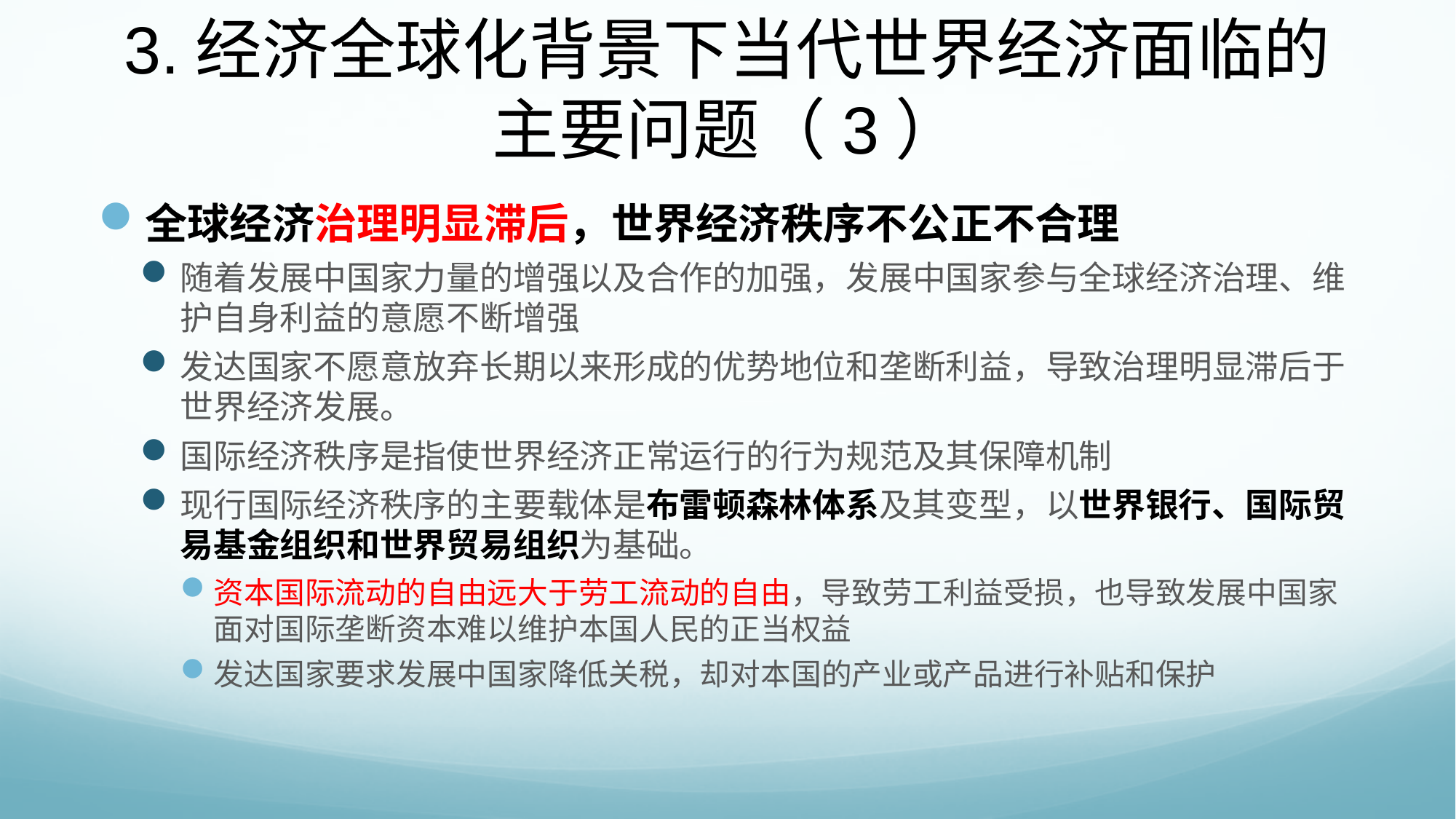

# 3.经济全球化背景下当代世界经济面临的主要问题（3）
全球经济治理明显滞后，世界经济秩序不公正不合理
随着发展中国家力量的增强以及合作的加强，发展中国家参与全球经济治理、维护自身利益的意愿不断增强
发达国家不愿意放弃长期以来形成的优势地位和垄断利益，导致治理明显滞后于世界经济发展。
国际经济秩序是指使世界经济正常运行的行为规范及其保障机制
现行国际经济秩序的主要载体是布雷顿森林体系及其变型，以世界银行、国际贸易基金组织和世界贸易组织为基础。
资本国际流动的自由远大于劳工流动的自由，导致劳工利益受损，也导致发展中国家面对国际垄断资本难以维护本国人民的正当权益
发达国家要求发展中国家降低关税，却对本国的产业或产品进行补贴和保护